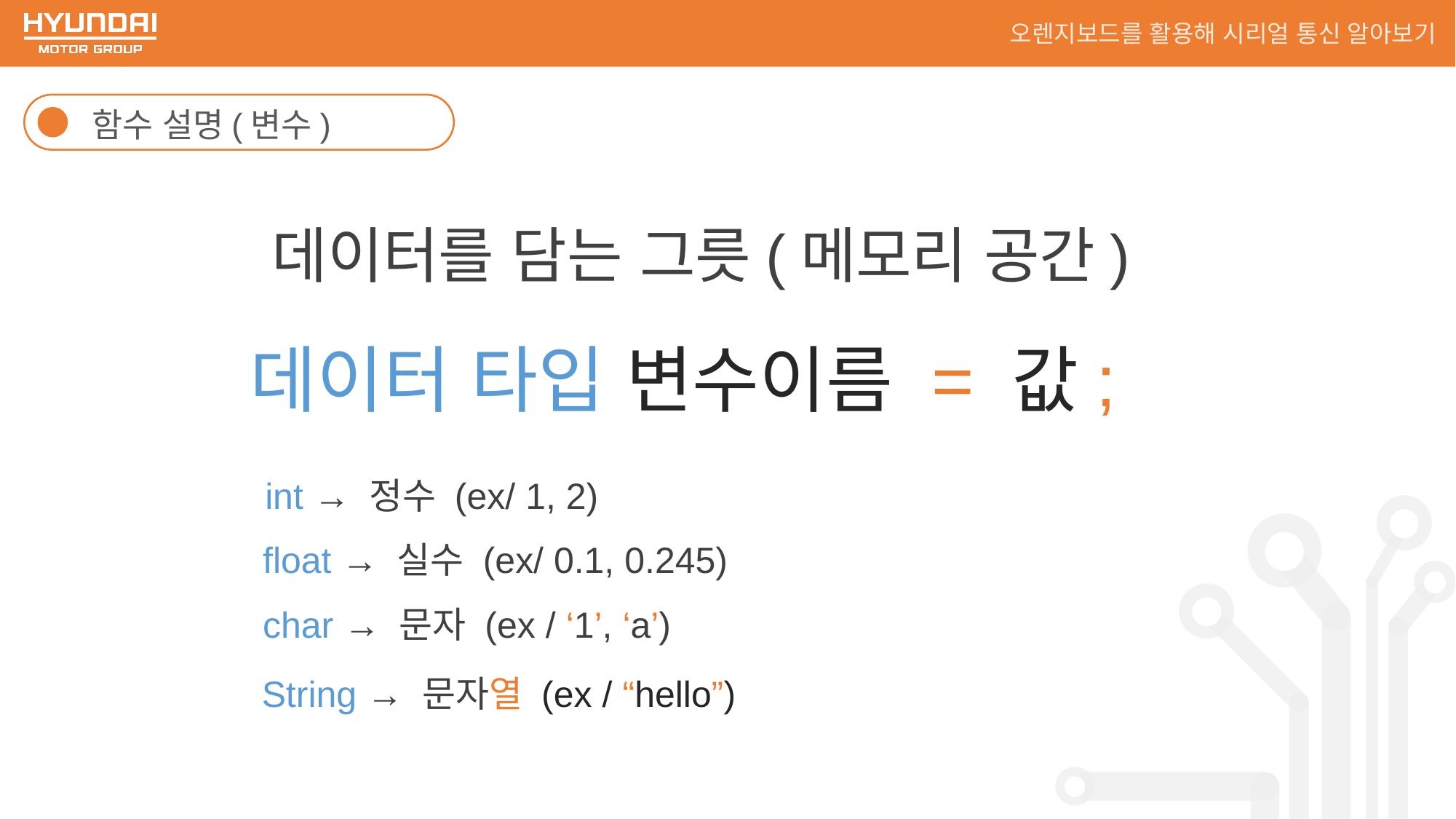

오렌지보드를 활용해 시리얼 통신 알아보기
함수 설명(변수)
데이터를 담는 그릇(메모리 공간)
데이터 타입 변수이름 = 값;
int → 정수 (ex/ 1, 2)
float → 실수 (ex/ 0.1, 0.245)
char → 문자 (ex / ‘1’, ‘a’)
String → 문자열 (ex / “hello”)